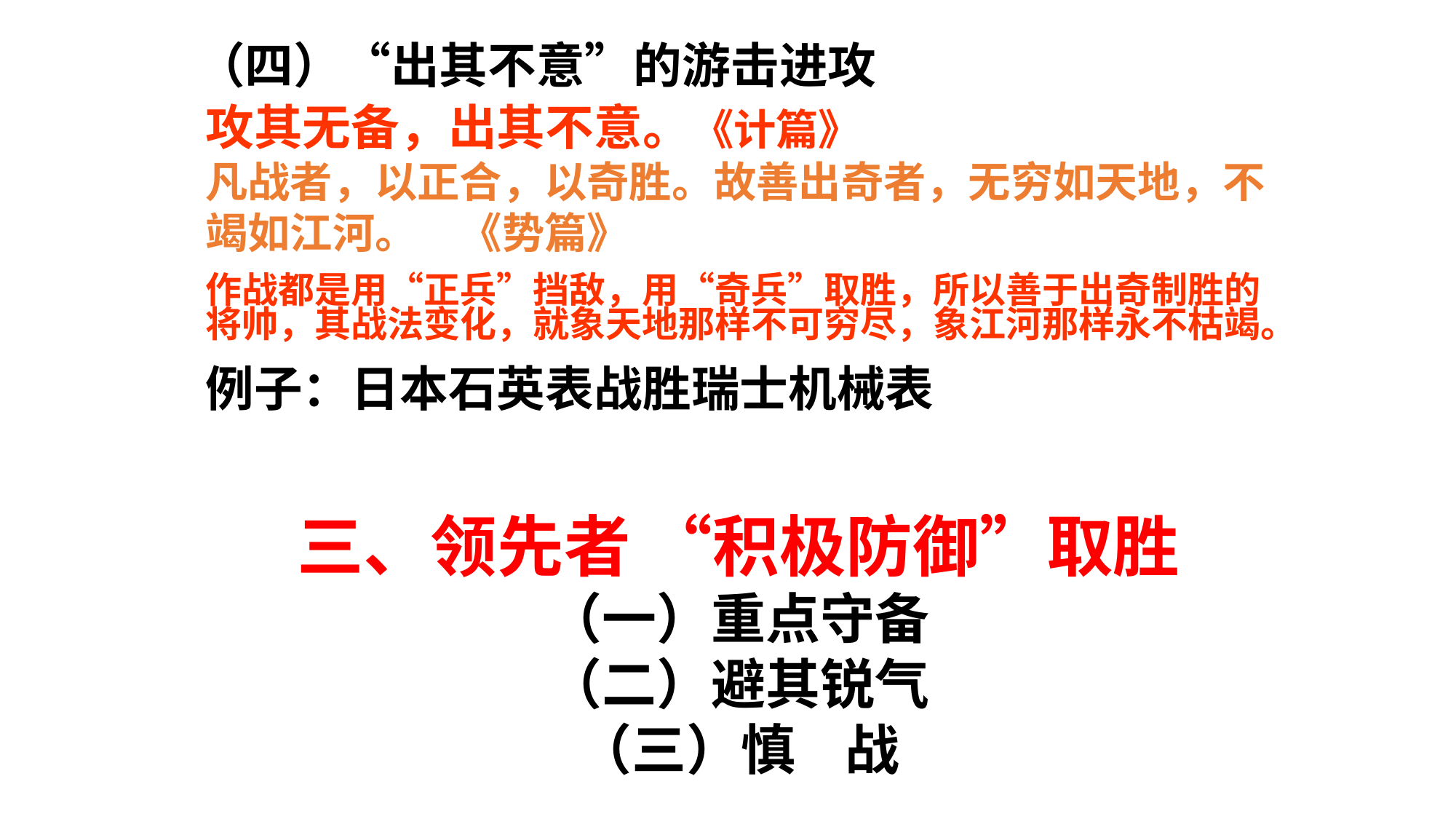

（四）“出其不意”的游击进攻
攻其无备，出其不意。《计篇》
凡战者，以正合，以奇胜。故善出奇者，无穷如天地，不竭如江河。　《势篇》
作战都是用“正兵”挡敌，用“奇兵”取胜，所以善于出奇制胜的将帅，其战法变化，就象天地那样不可穷尽，象江河那样永不枯竭。
例子：日本石英表战胜瑞士机械表

三、领先者 “积极防御”取胜
（一）重点守备
（二）避其锐气
（三）慎    战